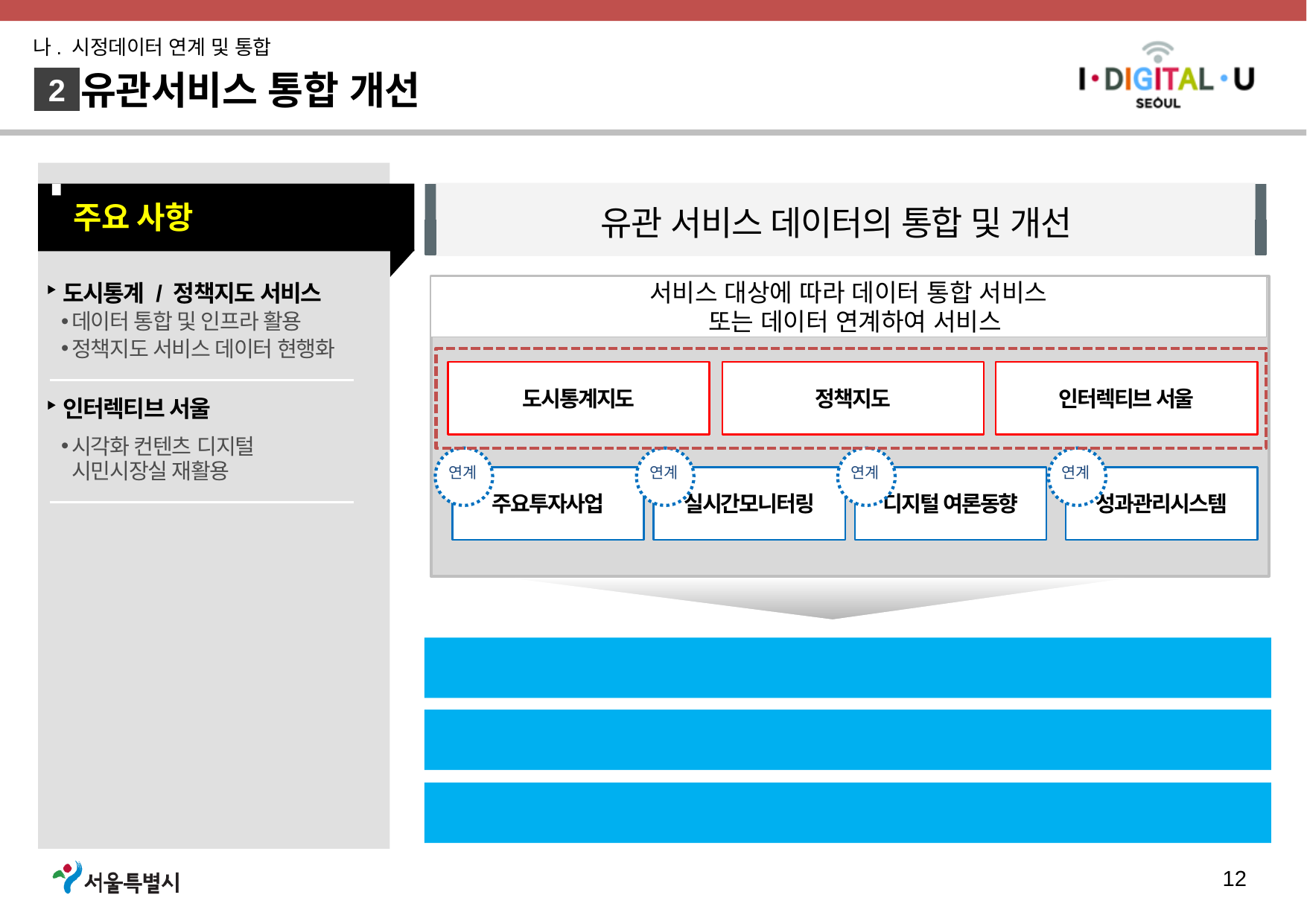

나. 시정데이터 연계 및 통합

유관서비스 통합 개선
2

유관 서비스 데이터의 통합 및 개선
주요 사항
도시통계 / 정책지도 서비스

서비스 대상에 따라 데이터 통합 서비스
 또는 데이터 연계하여 서비스
데이터 통합 및 인프라 활용
정책지도 서비스 데이터 현행화

도시통계지도
정책지도
인터렉티브 서울

연계

연계

연계

연계
주요투자사업
실시간모니터링
디지털 여론동향
성과관리시스템
인터렉티브 서울

시각화 컨텐츠 디지털 시민시장실 재활용

분석 가능한 시각화 서비스로 통합 개선
통합 인프라 재구성
데이터 서비스 현행화